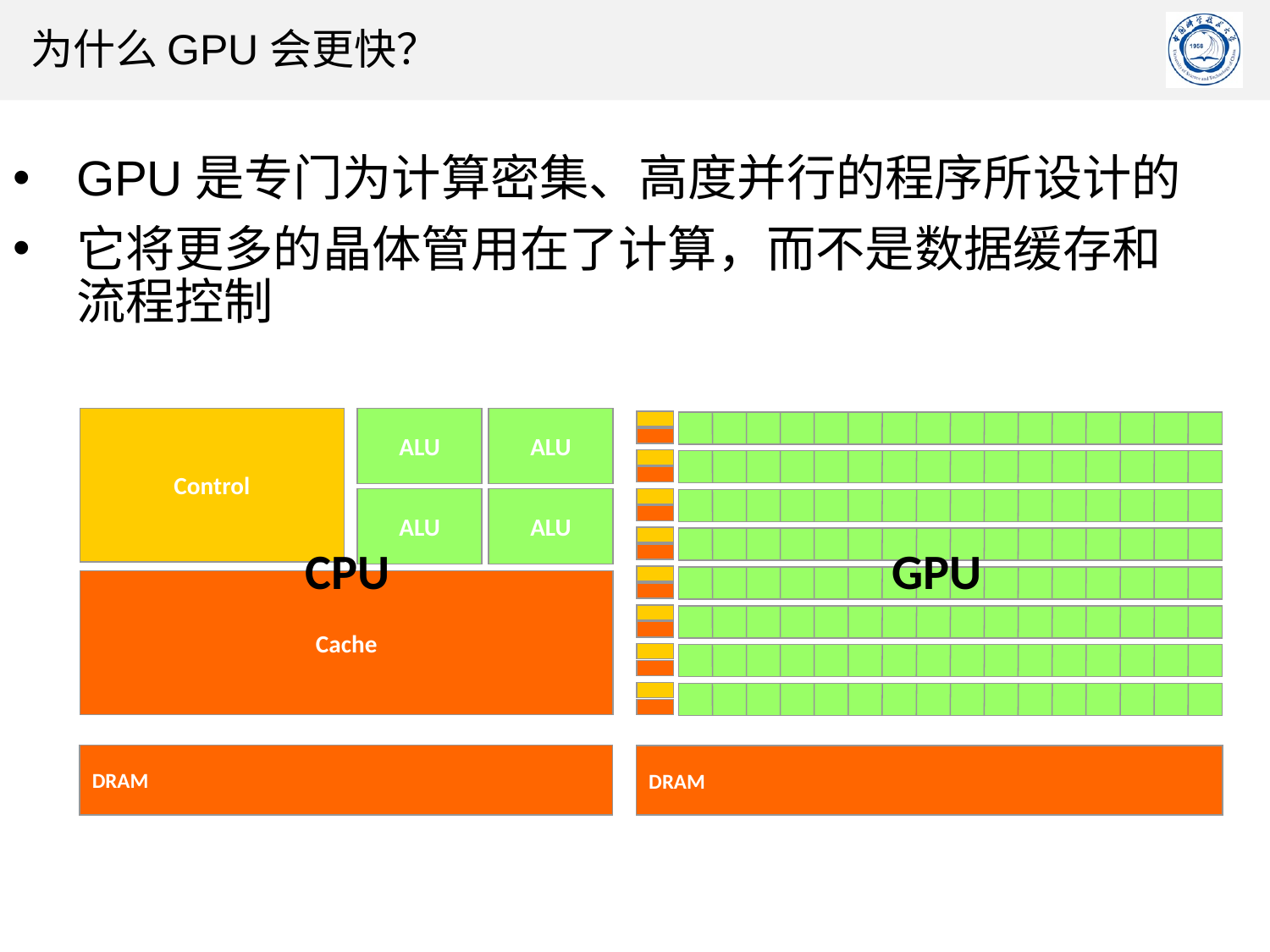

为什么GPU会更快？
GPU是专门为计算密集、高度并行的程序所设计的
它将更多的晶体管用在了计算，而不是数据缓存和流程控制

Control
ALU
ALU
ALU
ALU
Cache
DRAM

DRAM
CPU
GPU